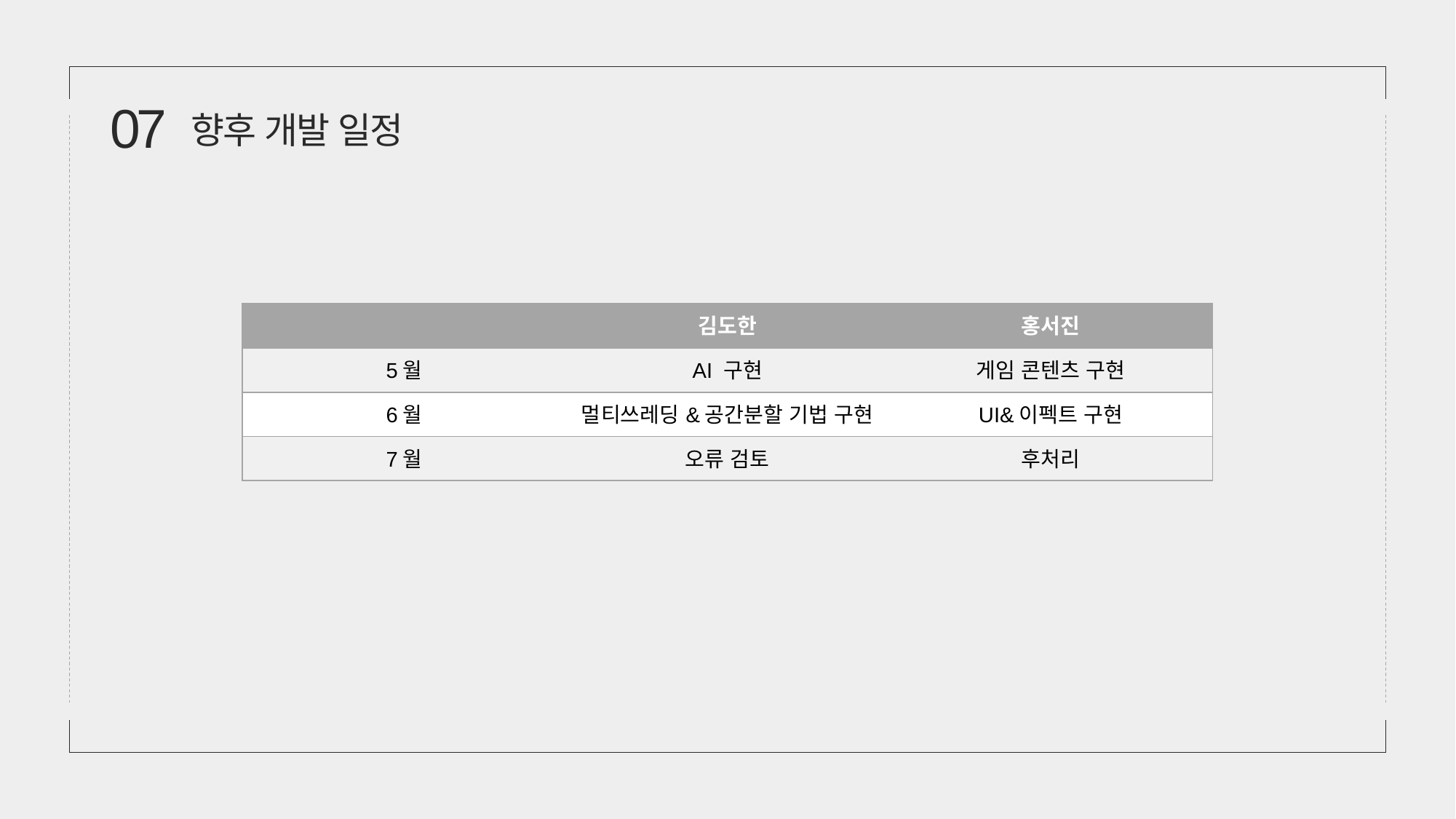

07
향후 개발 일정
|  | 김도한 | 홍서진 |
| --- | --- | --- |
| 5월 | AI 구현 | 게임 콘텐츠 구현 |
| 6월 | 멀티쓰레딩&공간분할 기법 구현 | UI&이펙트 구현 |
| 7월 | 오류 검토 | 후처리 |